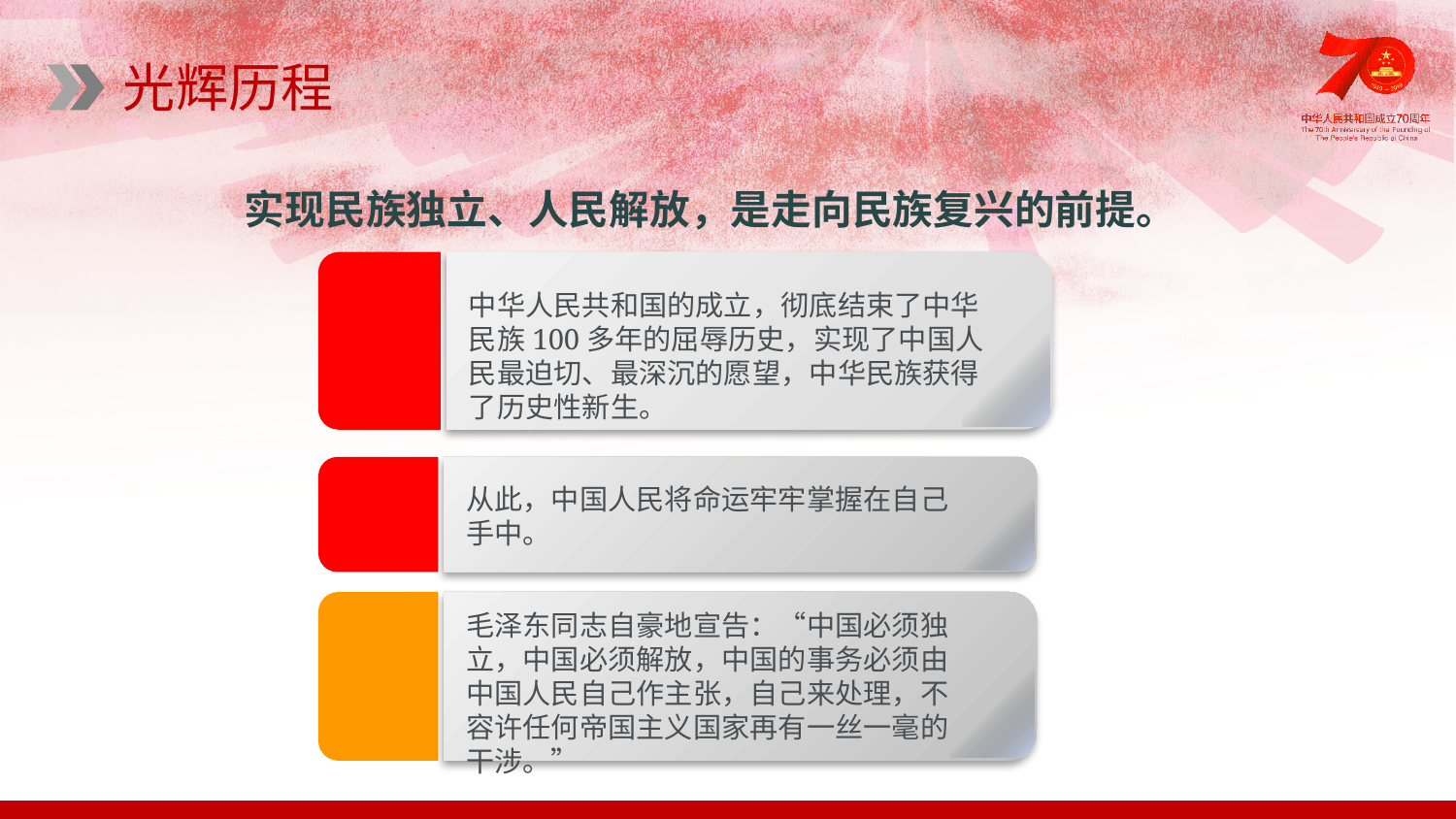

光辉历程

实现民族独立、人民解放，是走向民族复兴的前提。

中华人民共和国的成立，彻底结束了中华民族100多年的屈辱历史，实现了中国人民最迫切、最深沉的愿望，中华民族获得了历史性新生。

从此，中国人民将命运牢牢掌握在自己手中。

毛泽东同志自豪地宣告：“中国必须独立，中国必须解放，中国的事务必须由中国人民自己作主张，自己来处理，不容许任何帝国主义国家再有一丝一毫的干涉。”